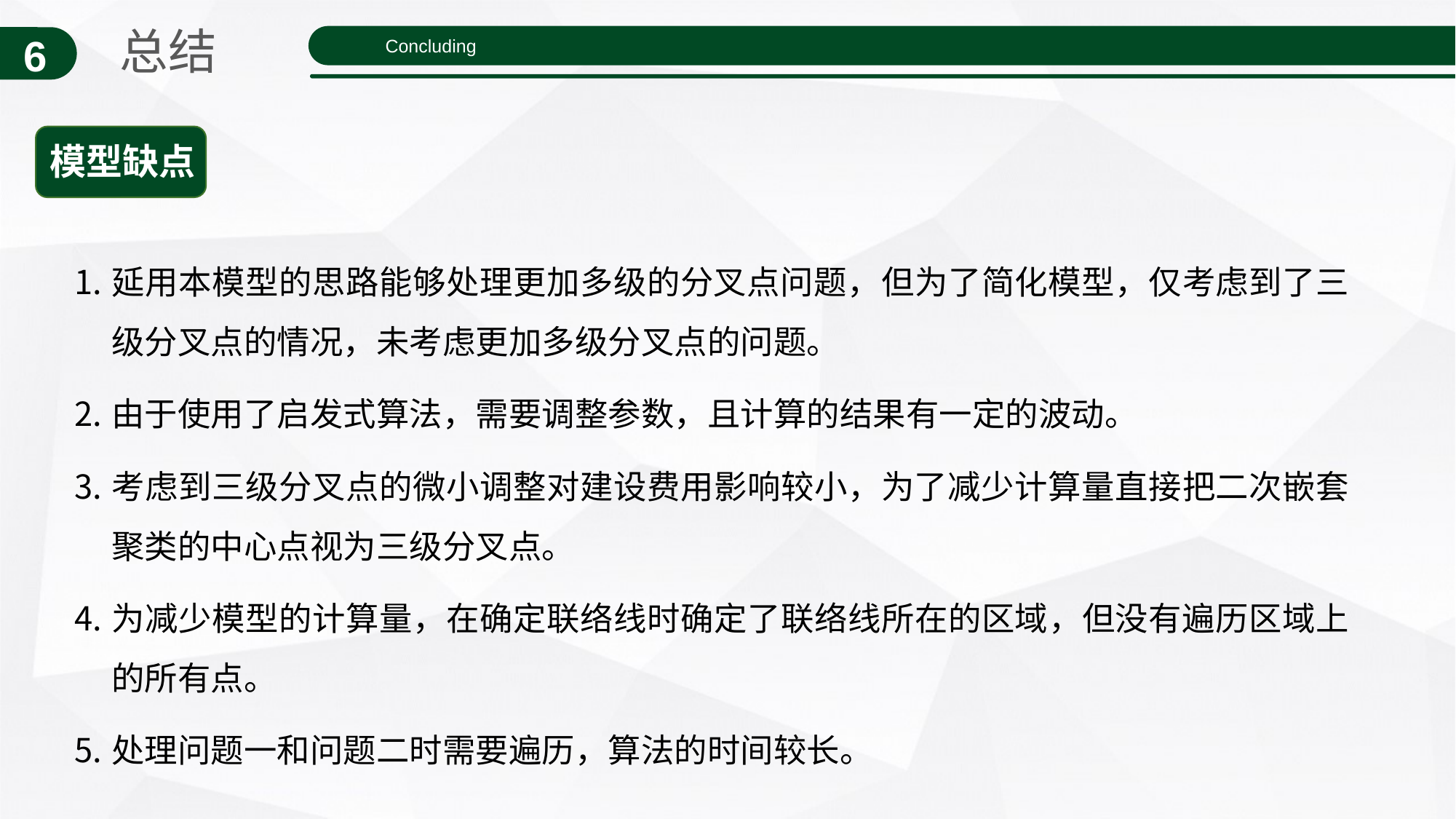

总结
6

Concluding

模型缺点
延用本模型的思路能够处理更加多级的分叉点问题，但为了简化模型，仅考虑到了三级分叉点的情况，未考虑更加多级分叉点的问题。
由于使用了启发式算法，需要调整参数，且计算的结果有一定的波动。
考虑到三级分叉点的微小调整对建设费用影响较小，为了减少计算量直接把二次嵌套聚类的中心点视为三级分叉点。
为减少模型的计算量，在确定联络线时确定了联络线所在的区域，但没有遍历区域上的所有点。
处理问题一和问题二时需要遍历，算法的时间较长。